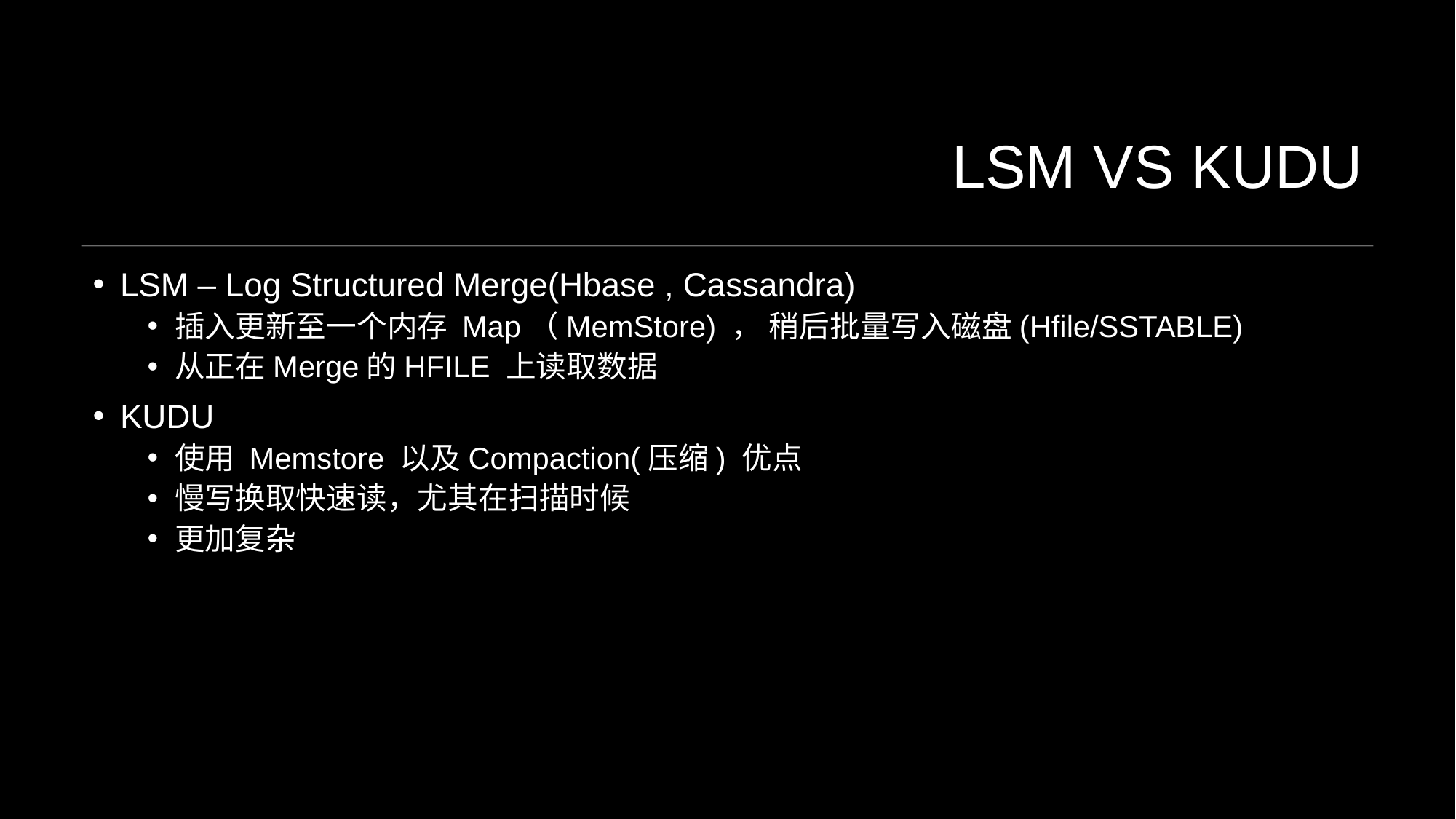

# LSM VS KUDU
LSM – Log Structured Merge(Hbase , Cassandra)
插入更新至一个内存 Map（MemStore) ， 稍后批量写入磁盘(Hfile/SSTABLE)
从正在Merge的HFILE 上读取数据
KUDU
使用 Memstore 以及Compaction(压缩) 优点
慢写换取快速读，尤其在扫描时候
更加复杂